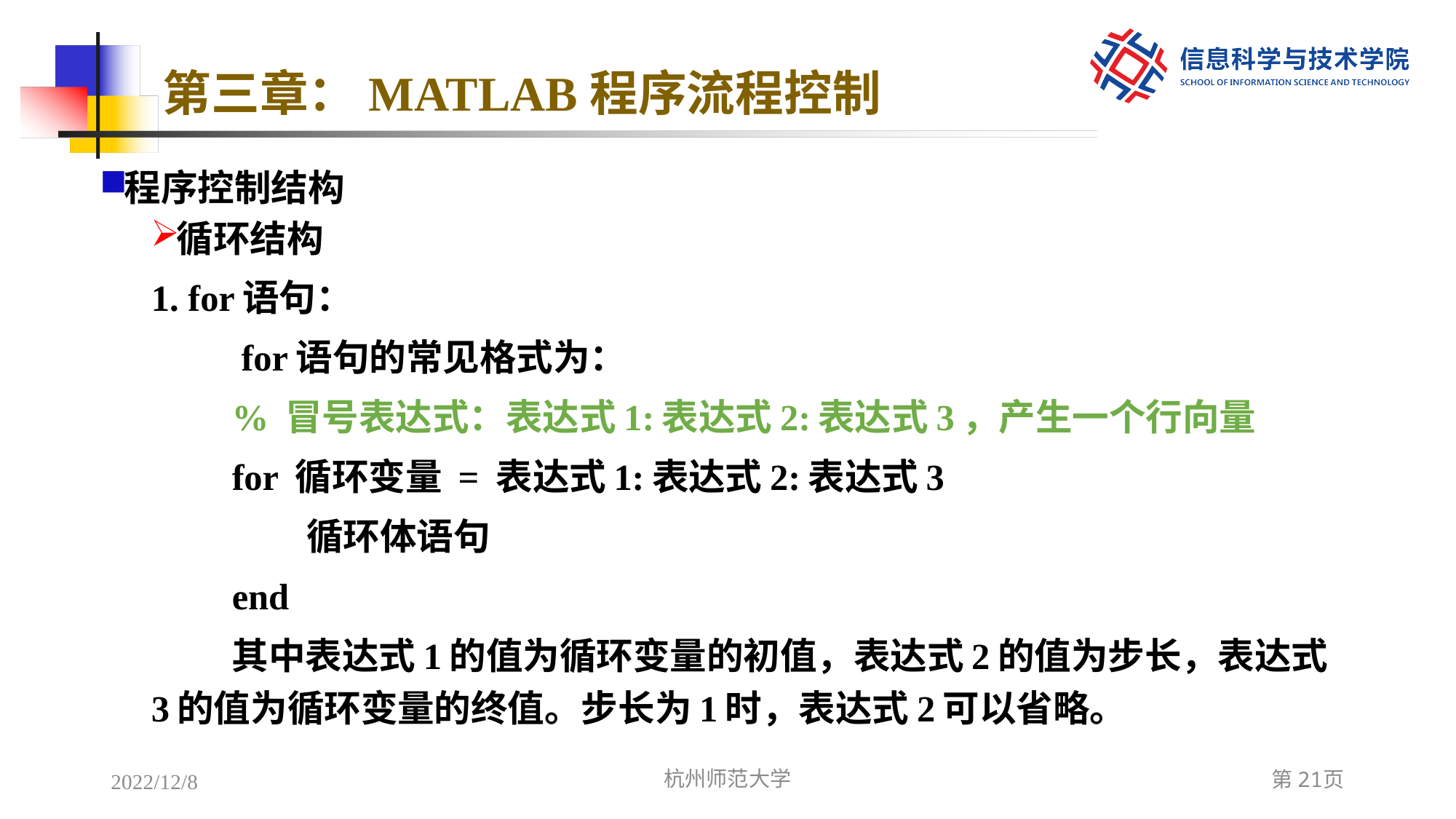

# 第三章：MATLAB程序流程控制
程序控制结构
循环结构
1. for语句：
 for语句的常见格式为：
% 冒号表达式：表达式1:表达式2:表达式3，产生一个行向量
for 循环变量 = 表达式1:表达式2:表达式3
        循环体语句
end
其中表达式1的值为循环变量的初值，表达式2的值为步长，表达式3的值为循环变量的终值。步长为1时，表达式2可以省略。

2022/12/8
杭州师范大学
第21页